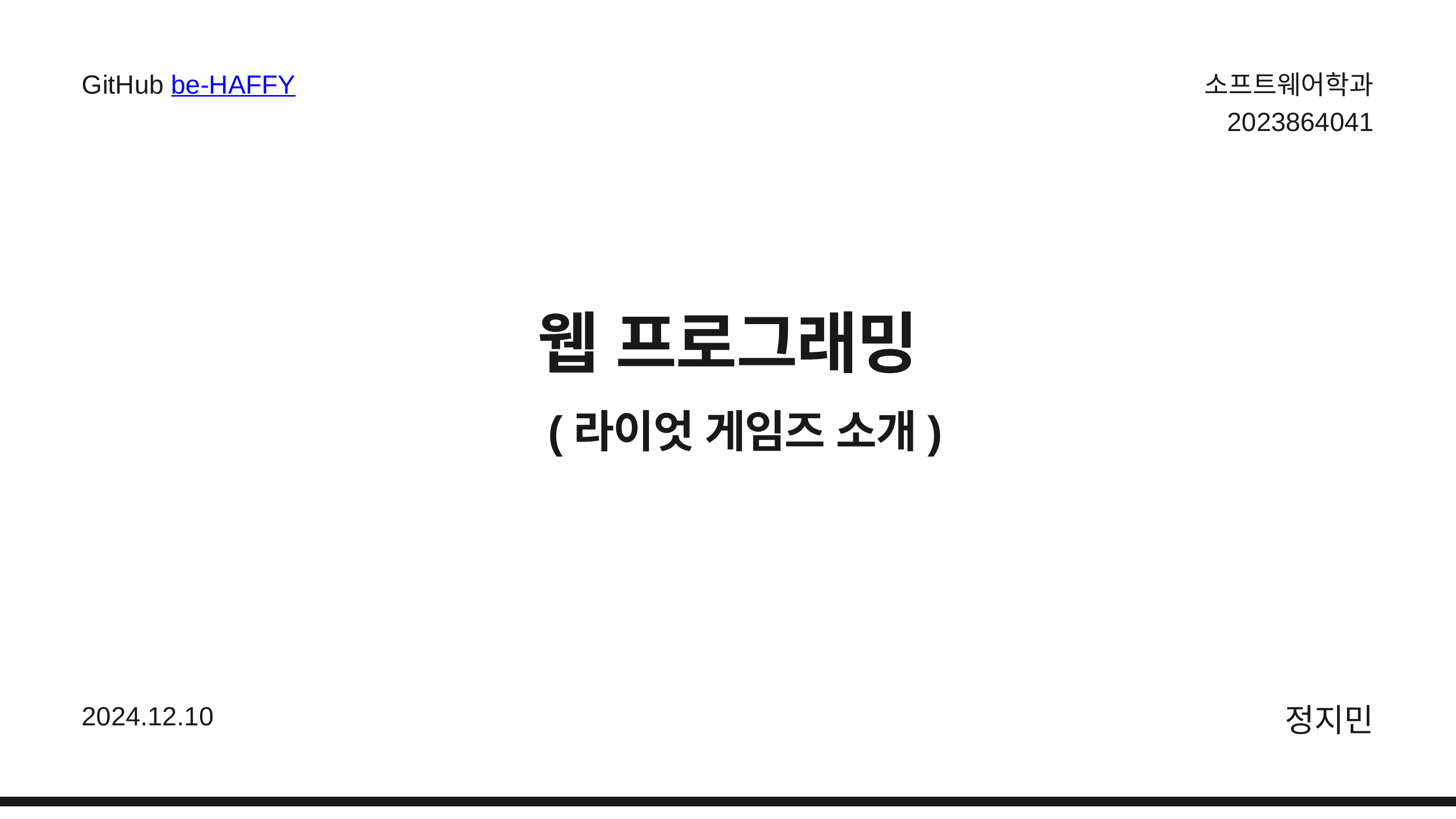

GitHub be-HAFFY
소프트웨어학과
2023864041
웹 프로그래밍
 (라이엇 게임즈 소개)
정지민
2024.12.10